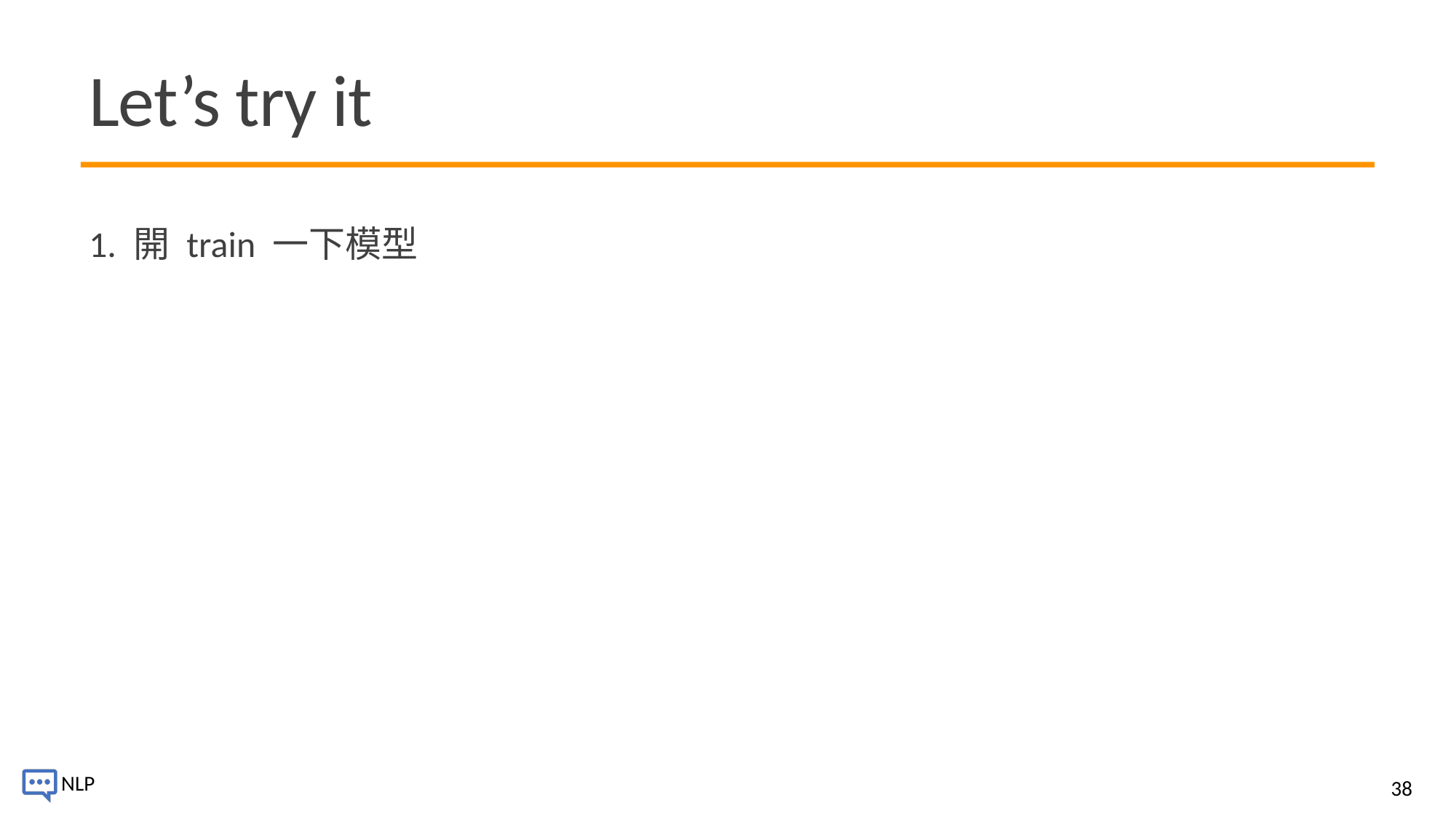

# Let’s try it
1. 開 train 一下模型
38